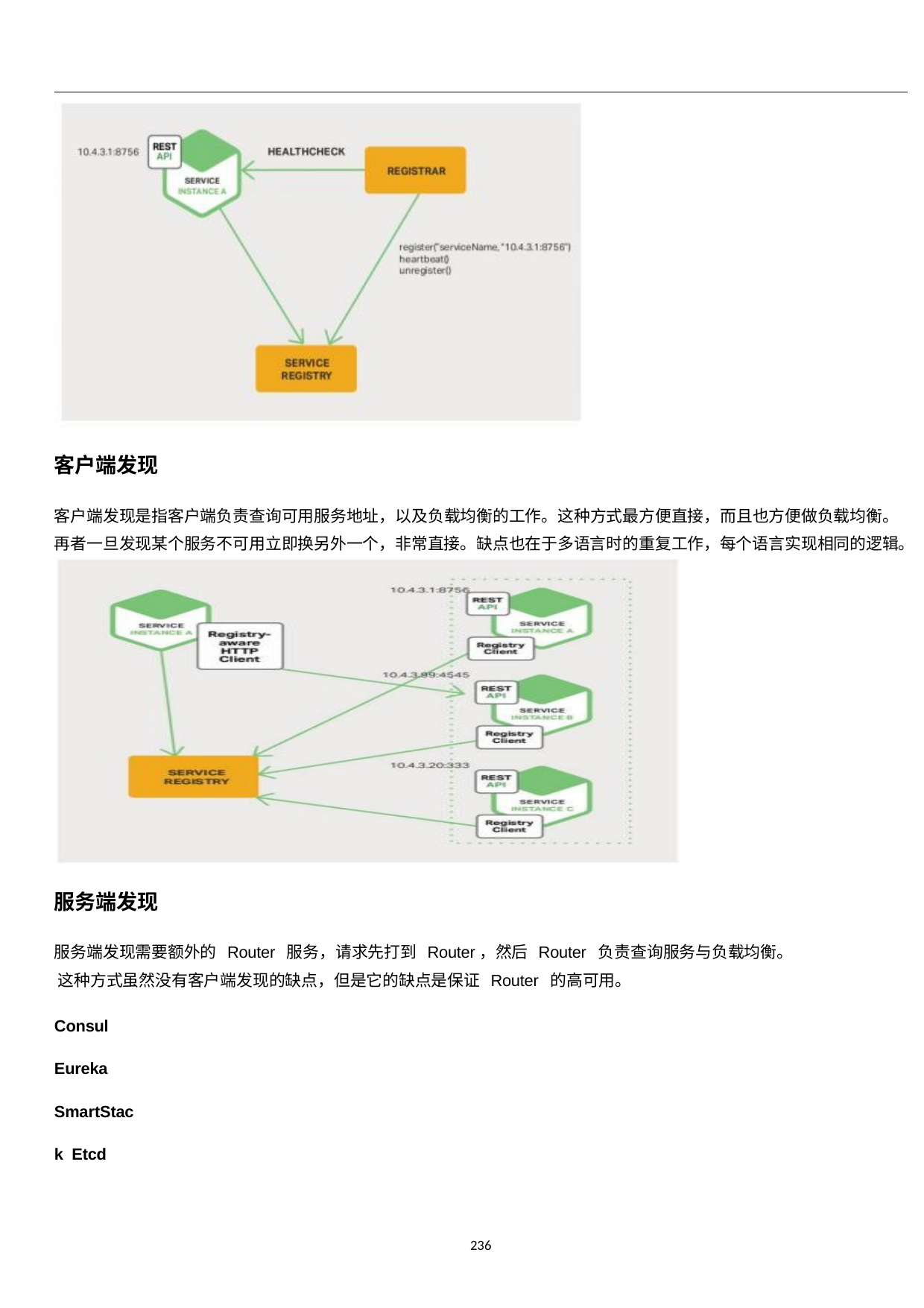

客户端发现

客户端发现是指客户端负责查询可用服务地址，以及负载均衡的工作。这种方式最方便直接，而且也方便做负载均衡。 再者一旦发现某个服务不可用立即换另外一个，非常直接。缺点也在于多语言时的重复工作，每个语言实现相同的逻辑。

服务端发现

服务端发现需要额外的 Router 服务，请求先打到 Router，然后 Router 负责查询服务与负载均衡。 这种方式虽然没有客户端发现的缺点，但是它的缺点是保证 Router 的高可用。
Consul  Eureka  SmartStack  Etcd
236